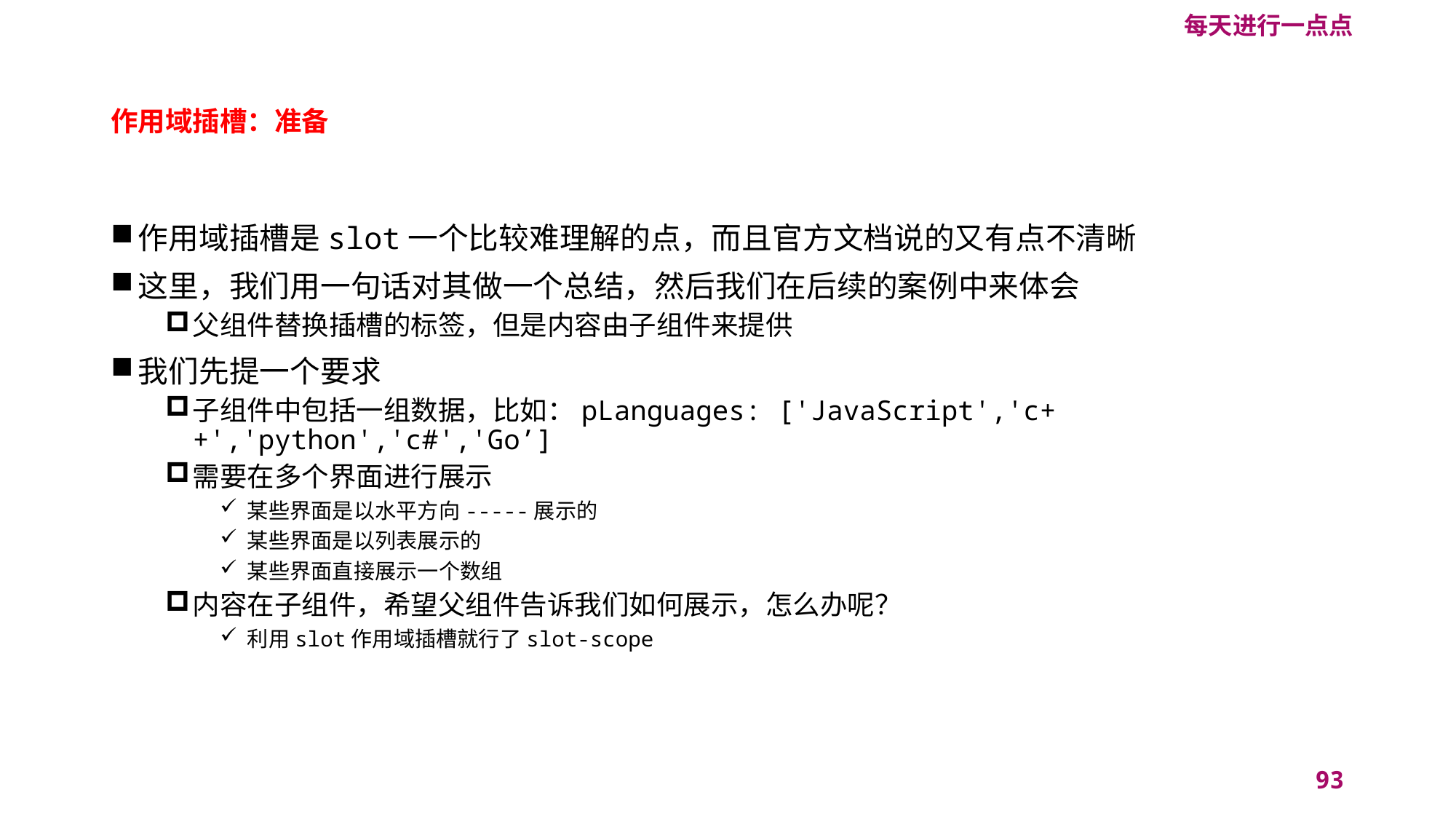

每天进行一点点
# 作用域插槽：准备
作用域插槽是slot一个比较难理解的点，而且官方文档说的又有点不清晰
这里，我们用一句话对其做一个总结，然后我们在后续的案例中来体会
父组件替换插槽的标签，但是内容由子组件来提供
我们先提一个要求
子组件中包括一组数据，比如：pLanguages: ['JavaScript','c++','python','c#','Go’]
需要在多个界面进行展示
某些界面是以水平方向-----展示的
某些界面是以列表展示的
某些界面直接展示一个数组
内容在子组件，希望父组件告诉我们如何展示，怎么办呢？
利用slot作用域插槽就行了slot-scope
93